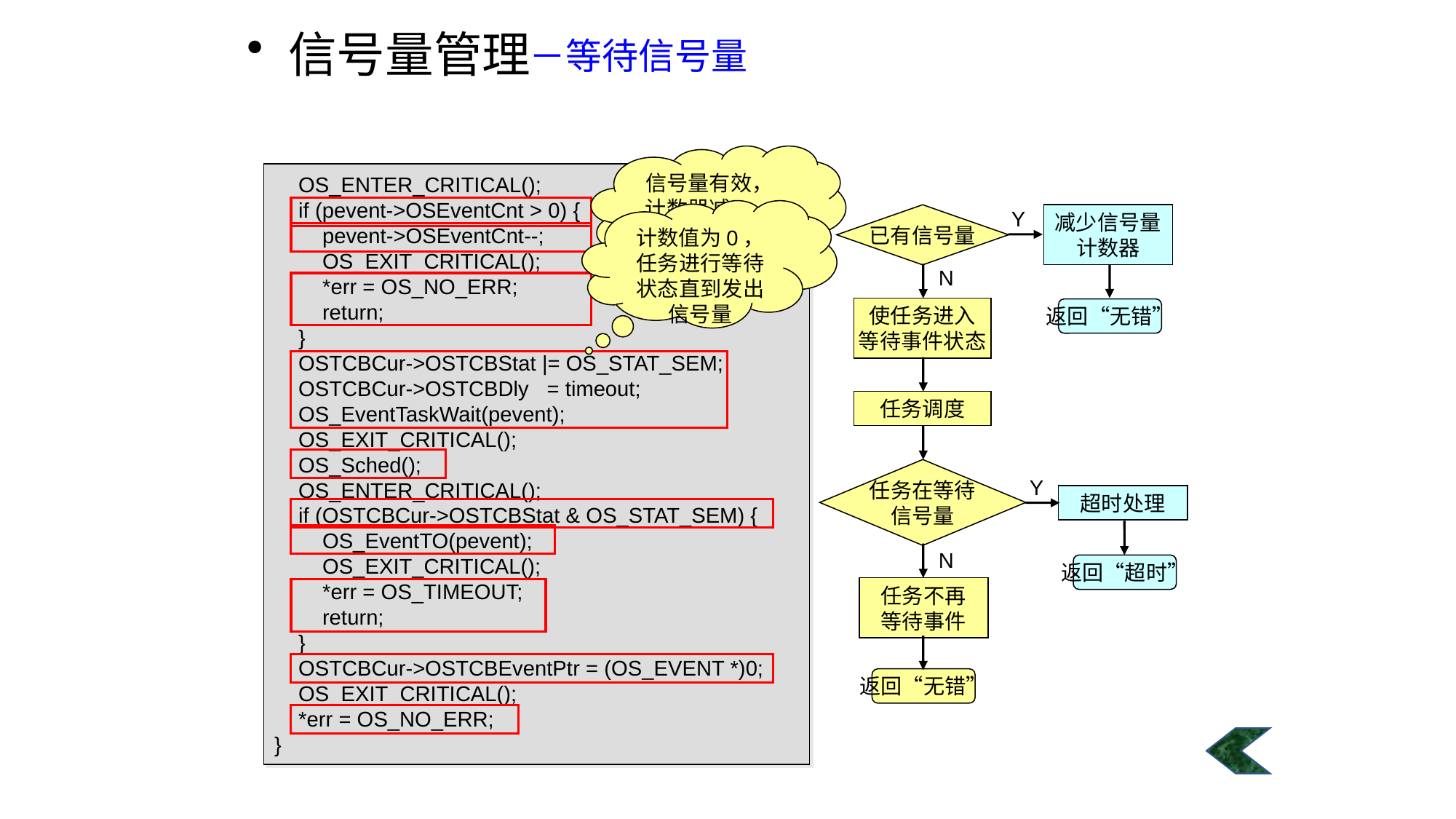

信号量管理
－等待信号量
#
信号量有效，计数器减1，然后任务继续运行
    OS_ENTER_CRITICAL();
    if (pevent->OSEventCnt > 0) {
        pevent->OSEventCnt--;
        OS_EXIT_CRITICAL();
        *err = OS_NO_ERR;
        return;
    }
    OSTCBCur->OSTCBStat |= OS_STAT_SEM;
    OSTCBCur->OSTCBDly   = timeout;
    OS_EventTaskWait(pevent);
    OS_EXIT_CRITICAL();
    OS_Sched();
    OS_ENTER_CRITICAL();
    if (OSTCBCur->OSTCBStat & OS_STAT_SEM) {
        OS_EventTO(pevent);
        OS_EXIT_CRITICAL();
        *err = OS_TIMEOUT;
        return;
    }
    OSTCBCur->OSTCBEventPtr = (OS_EVENT *)0;
    OS_EXIT_CRITICAL();
    *err = OS_NO_ERR;
}

计数值为0，任务进行等待状态直到发出信号量
Y
减少信号量
计数器

已有信号量

N

返回“无错”

使任务进入
等待事件状态

任务调度

任务在等待
信号量
Y
超时处理

返回“超时”

N

任务不再
等待事件

返回“无错”